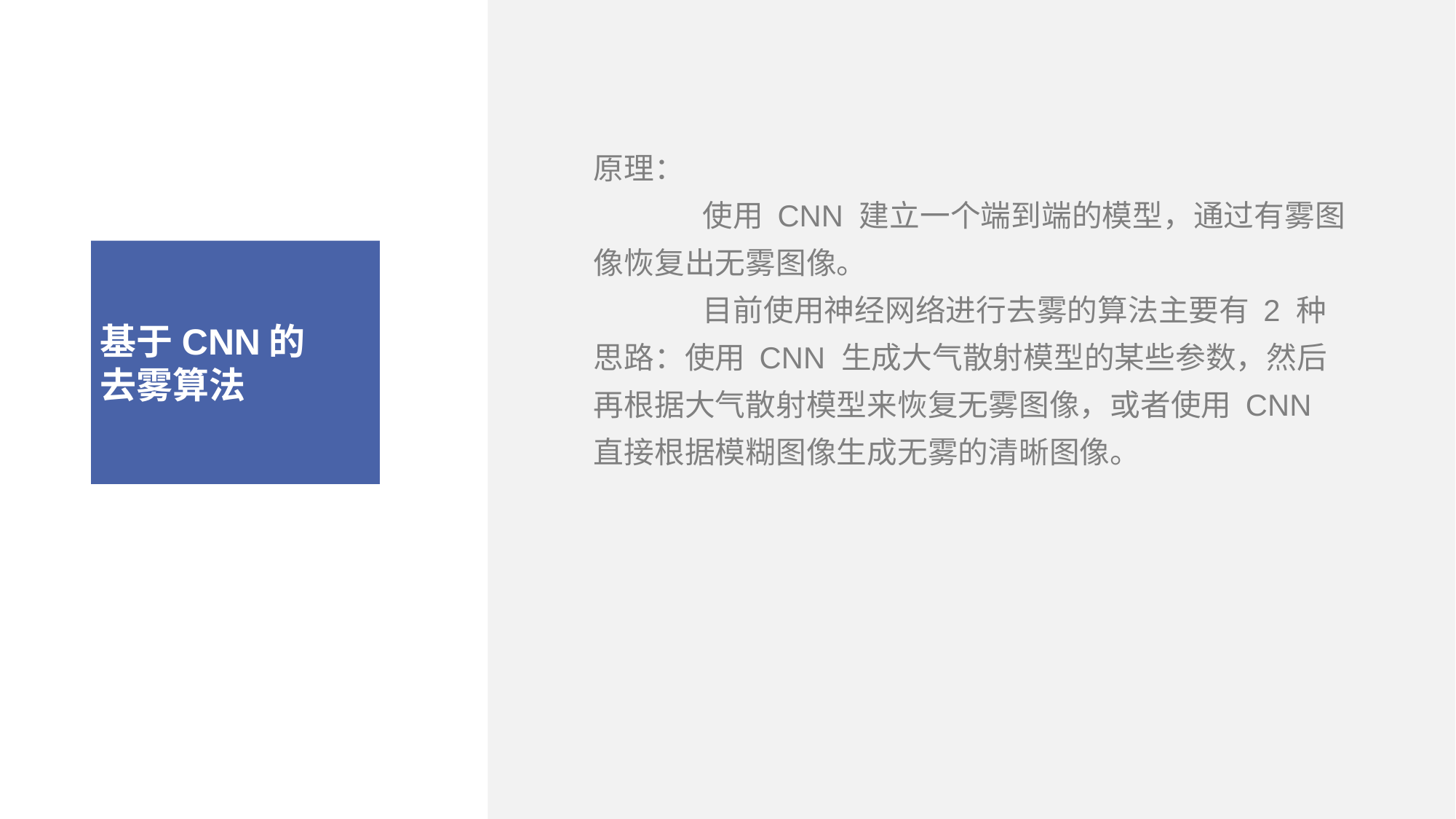

原理：
	使用 CNN 建立一个端到端的模型，通过有雾图像恢复出无雾图像。
	目前使用神经网络进行去雾的算法主要有 2 种思路：使用 CNN 生成大气散射模型的某些参数，然后再根据大气散射模型来恢复无雾图像，或者使用 CNN 直接根据模糊图像生成无雾的清晰图像。

基于CNN的
去雾算法